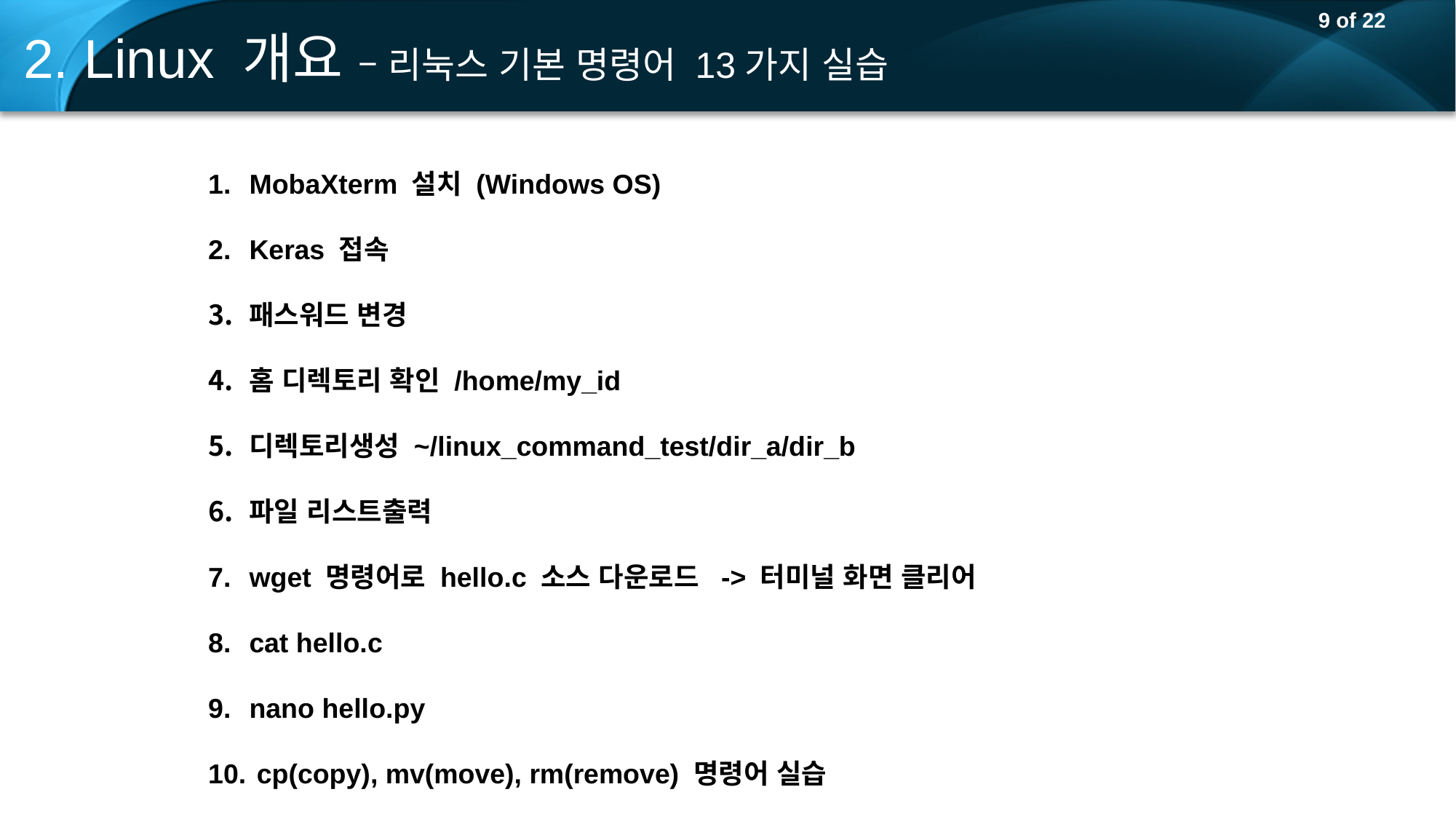

2. Linux 개요 – 리눅스 기본 명령어 13가지 실습
MobaXterm 설치 (Windows OS)
Keras 접속
패스워드 변경
홈 디렉토리 확인 /home/my_id
디렉토리생성 ~/linux_command_test/dir_a/dir_b
파일 리스트출력
wget 명령어로 hello.c 소스 다운로드  -> 터미널 화면 클리어
cat hello.c
nano hello.py
 cp(copy), mv(move), rm(remove) 명령어 실습